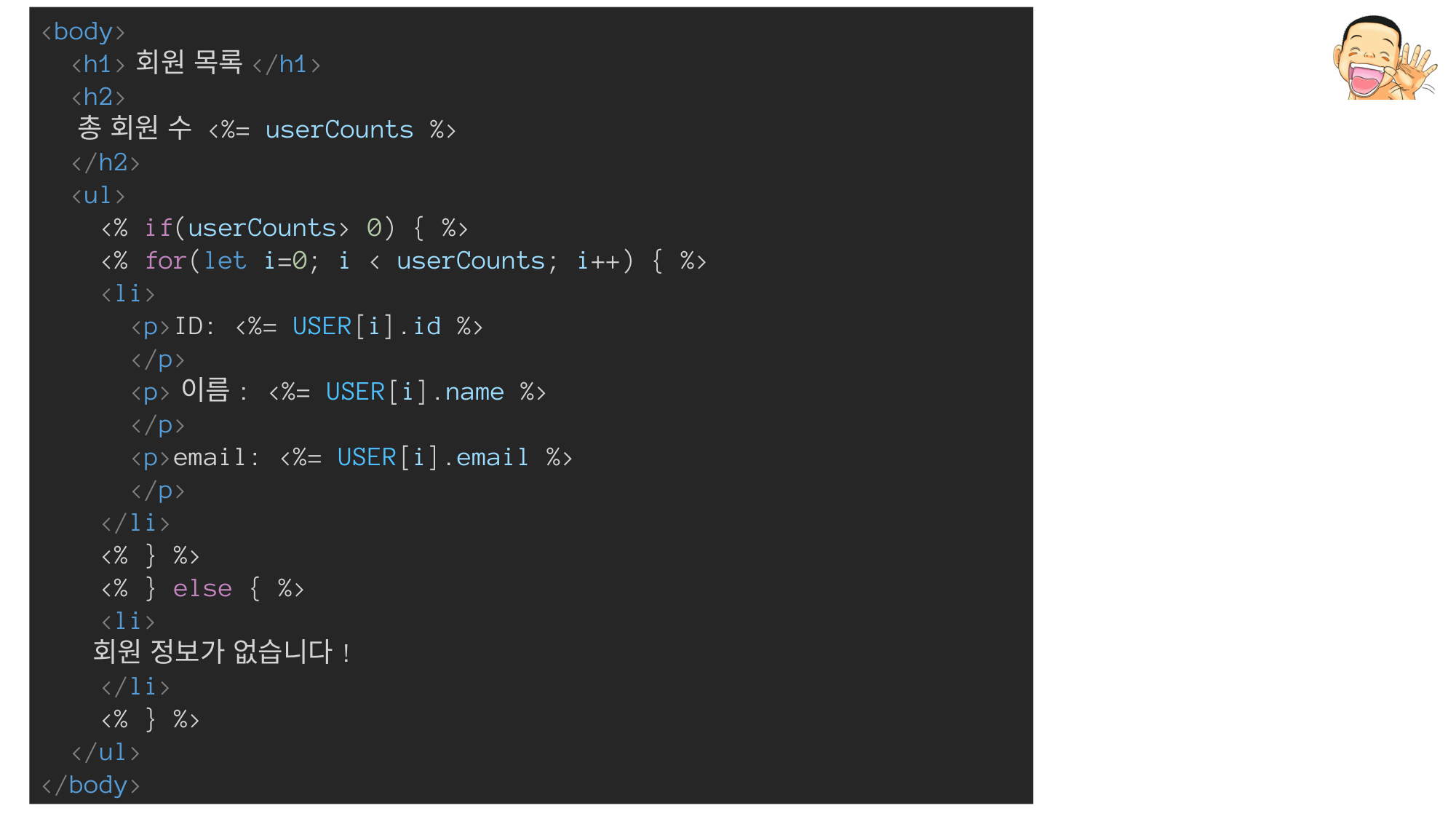

<body>
  <h1>회원 목록</h1>
  <h2>
    총 회원 수 <%= userCounts %>
  </h2>
  <ul>
    <% if(userCounts> 0) { %>
    <% for(let i=0; i < userCounts; i++) { %>
    <li>
      <p>ID: <%= USER[i].id %>
      </p>
      <p>이름: <%= USER[i].name %>
      </p>
      <p>email: <%= USER[i].email %>
      </p>
    </li>
    <% } %>
    <% } else { %>
    <li>
      회원 정보가 없습니다!
    </li>
    <% } %>
  </ul>
</body>